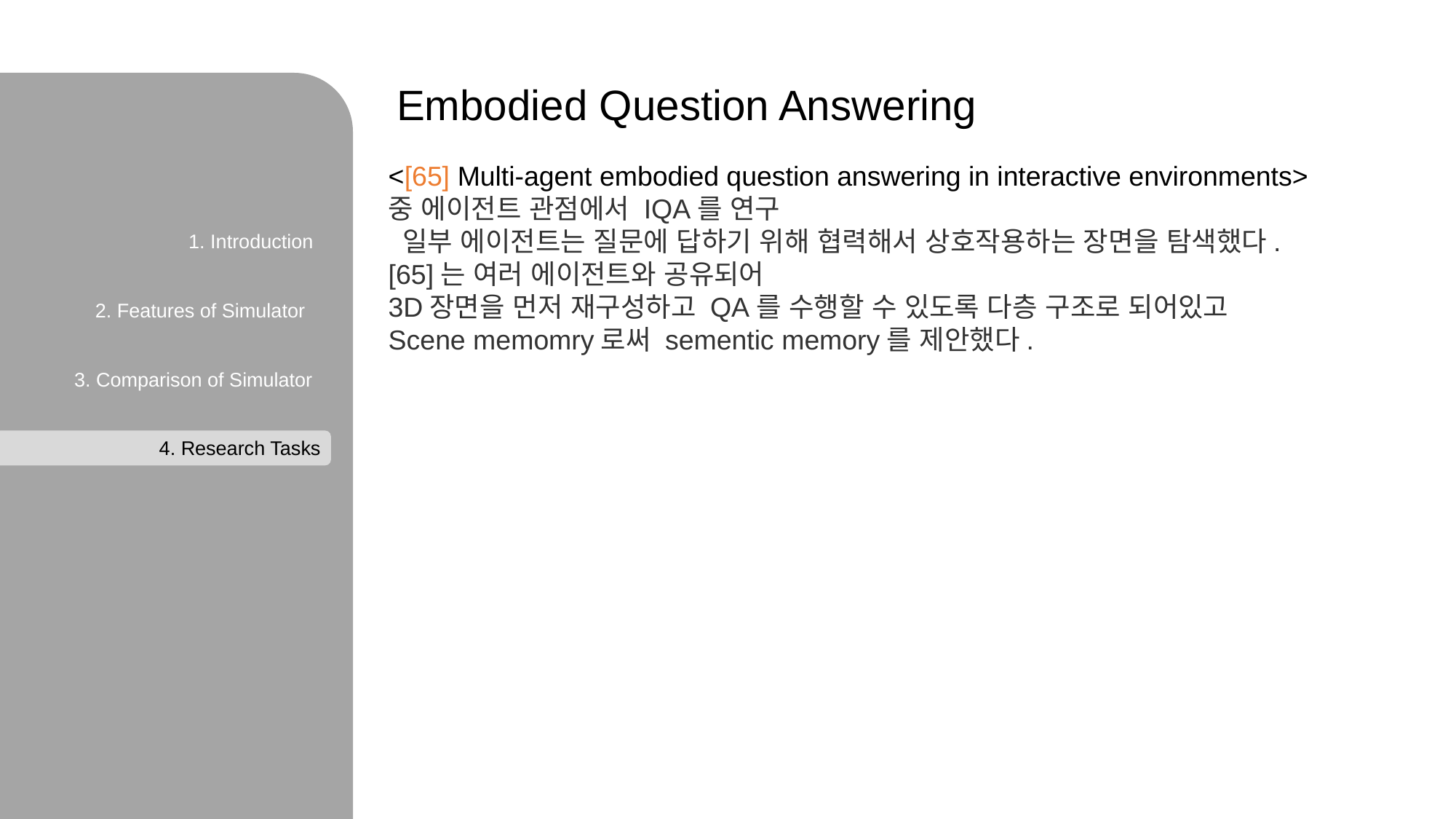

Embodied Question Answering
<[65] Multi-agent embodied question answering in interactive environments>
중 에이전트 관점에서 IQA를 연구
 일부 에이전트는 질문에 답하기 위해 협력해서 상호작용하는 장면을 탐색했다.
[65]는 여러 에이전트와 공유되어
3D장면을 먼저 재구성하고 QA를 수행할 수 있도록 다층 구조로 되어있고
Scene memomry로써 sementic memory를 제안했다.

1. Introduction
2. Features of Simulator
3. Comparison of Simulator

4. Research Tasks